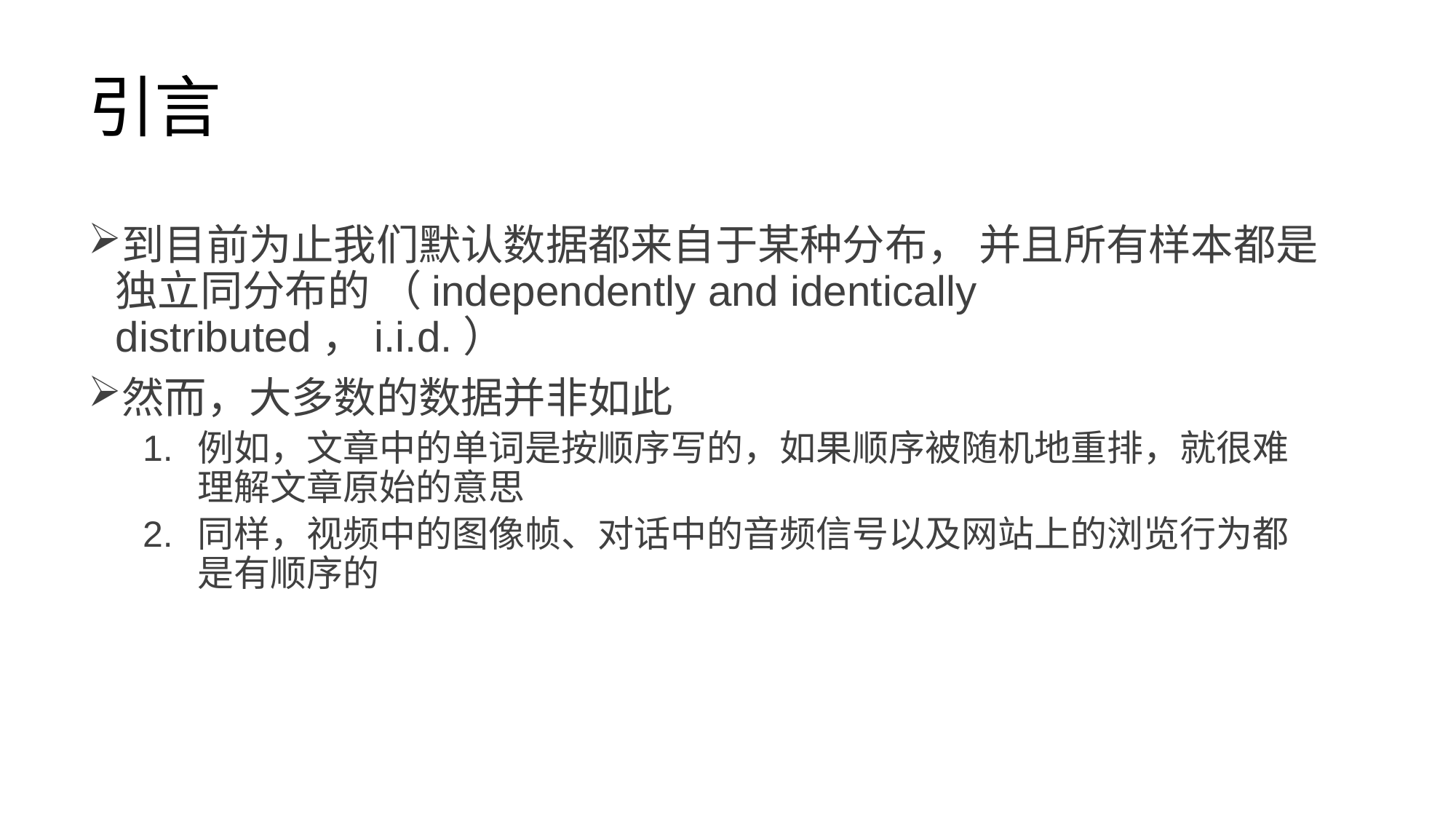

# 引言
到目前为止我们默认数据都来自于某种分布， 并且所有样本都是独立同分布的 （independently and identically distributed，i.i.d.）
然而，大多数的数据并非如此
例如，文章中的单词是按顺序写的，如果顺序被随机地重排，就很难理解文章原始的意思
同样，视频中的图像帧、对话中的音频信号以及网站上的浏览行为都是有顺序的